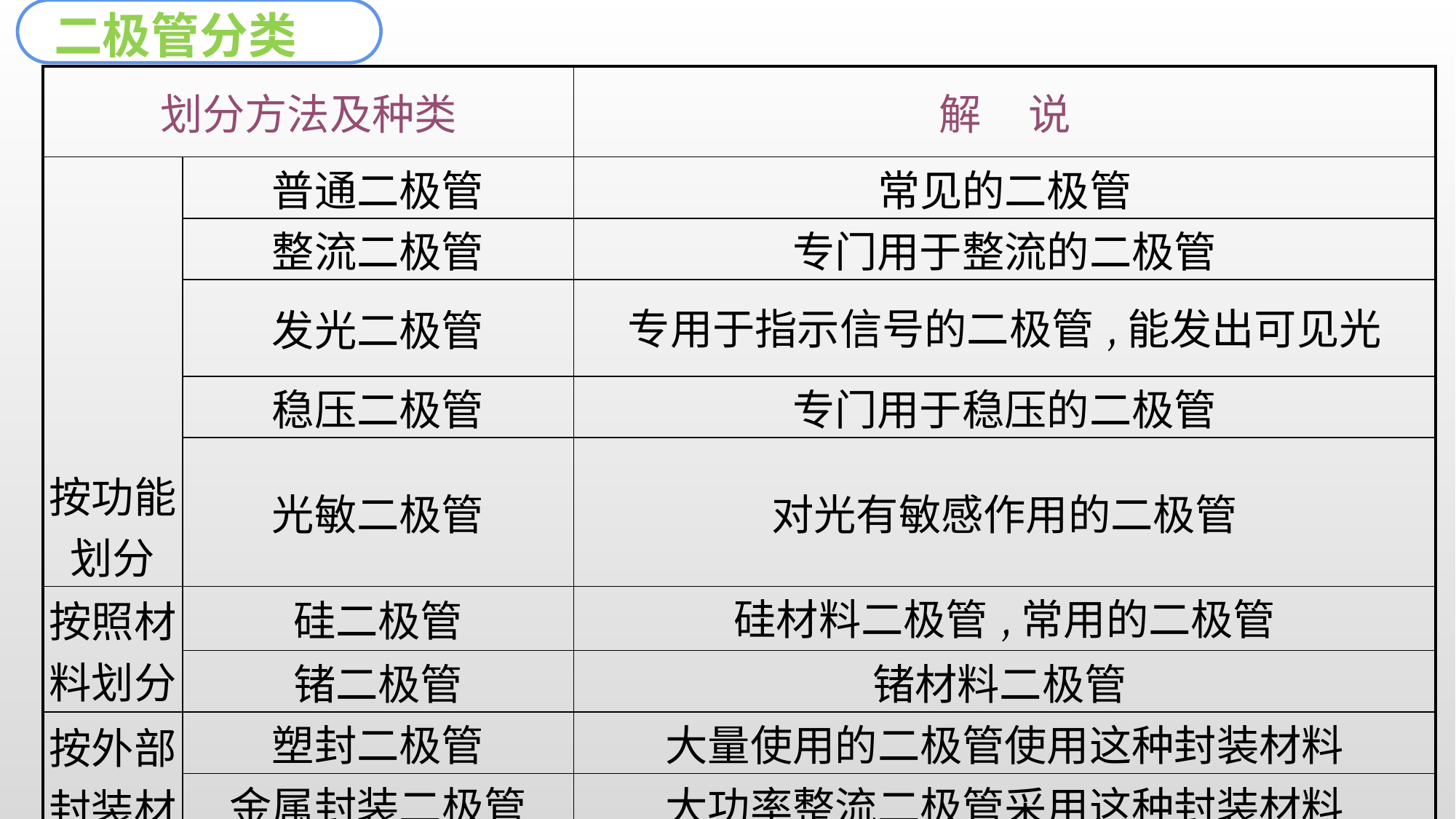

二极管分类
| 划分方法及种类 |  | 解 说 |
| --- | --- | --- |
| 按功能划分 | 普通二极管 | 常见的二极管 |
|  | 整流二极管 | 专门用于整流的二极管 |
|  | 发光二极管 | 专用于指示信号的二极管,能发出可见光 |
|  | 稳压二极管 | 专门用于稳压的二极管 |
|  | 光敏二极管 | 对光有敏感作用的二极管 |
| 按照材料划分 | 硅二极管 | 硅材料二极管,常用的二极管 |
|  | 锗二极管 | 锗材料二极管 |
| 按外部封装材料划分 | 塑封二极管 | 大量使用的二极管使用这种封装材料 |
|  | 金属封装二极管 | 大功率整流二极管采用这种封装材料 |
|  | 玻璃封装二极管 | 检波二极管采用这种封装材料 |